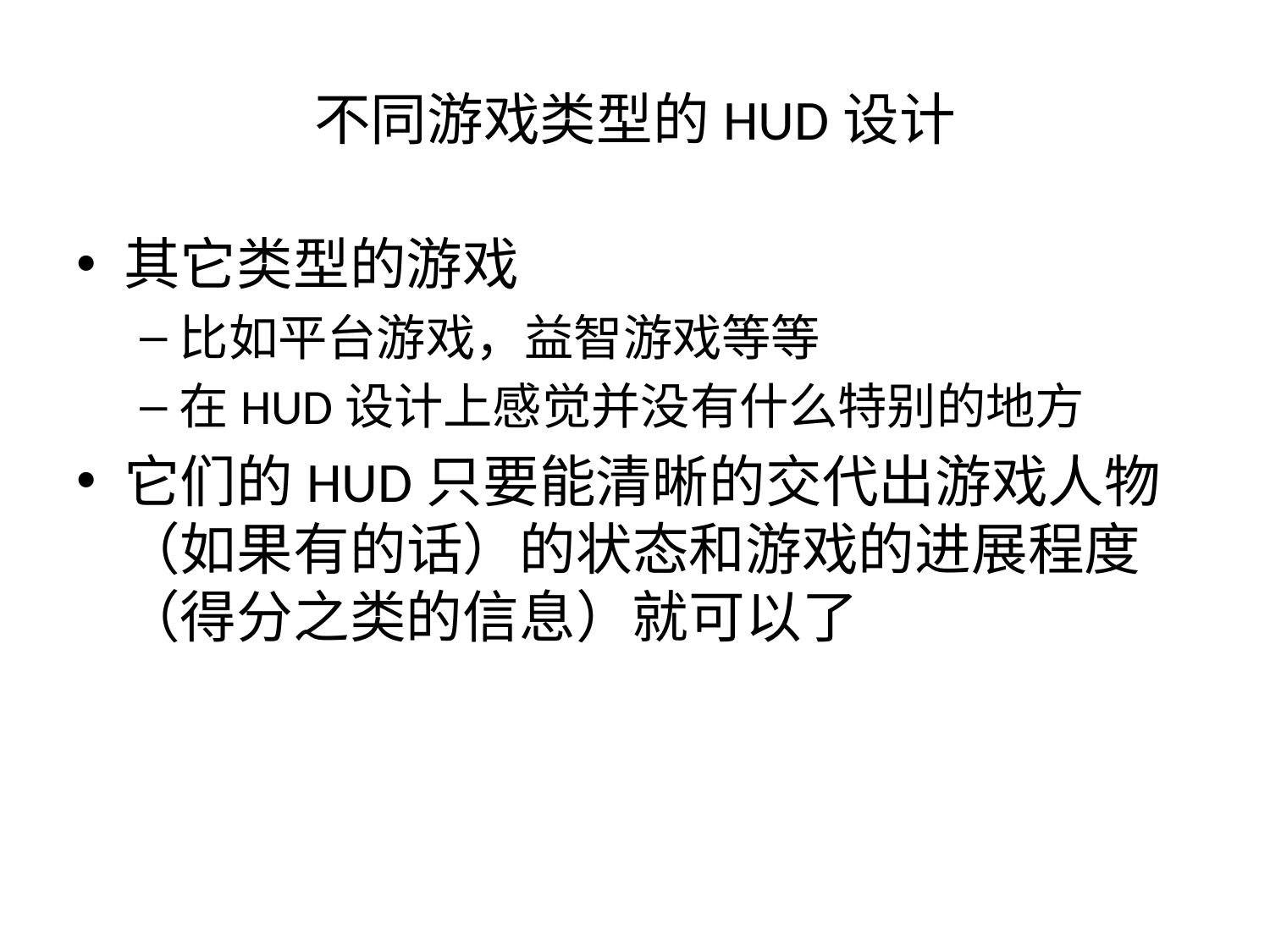

# 不同游戏类型的HUD设计
其它类型的游戏
比如平台游戏，益智游戏等等
在HUD设计上感觉并没有什么特别的地方
它们的HUD只要能清晰的交代出游戏人物（如果有的话）的状态和游戏的进展程度（得分之类的信息）就可以了